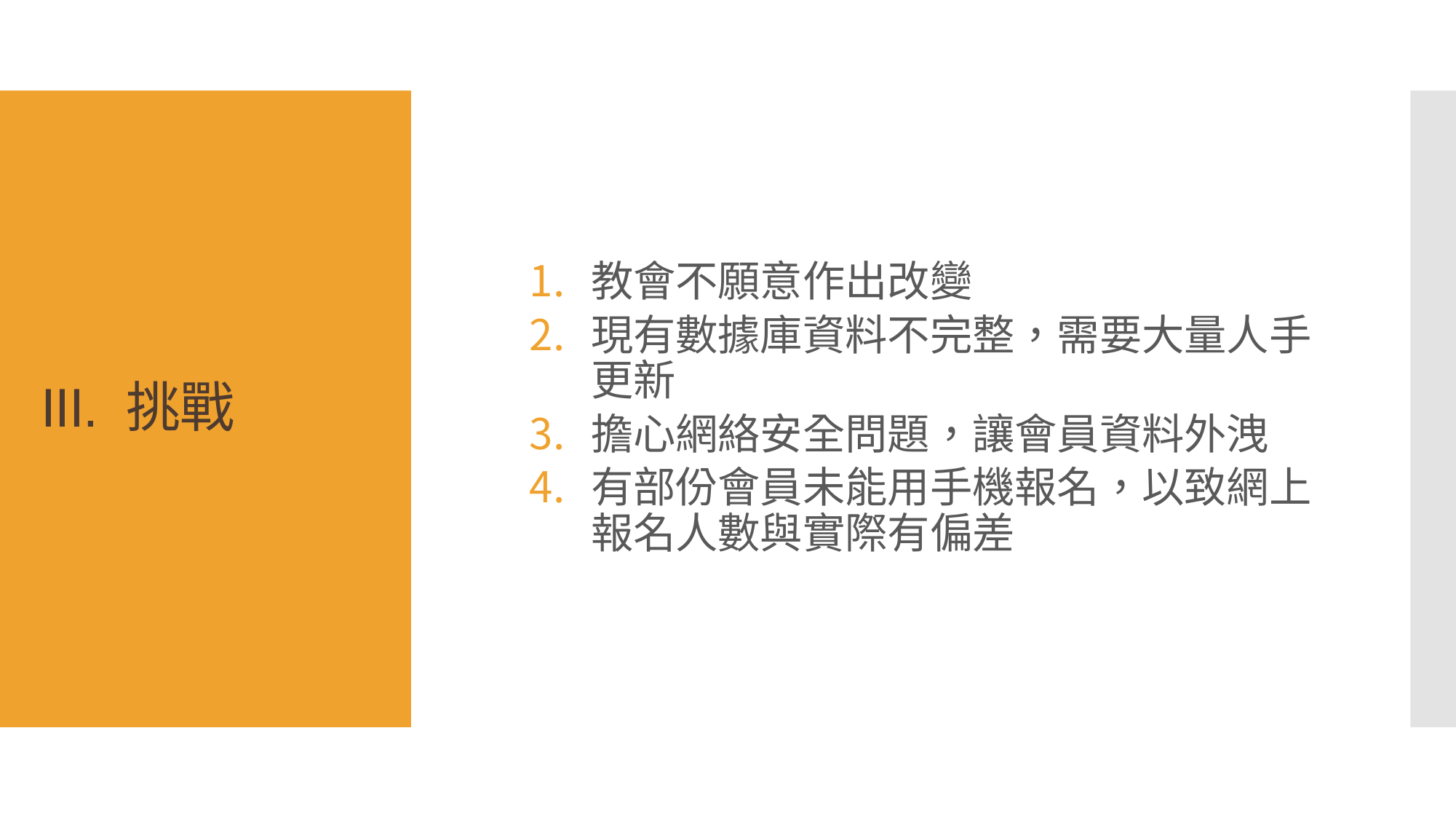

教會不願意作出改變
現有數據庫資料不完整，需要大量人手更新
擔心網絡安全問題，讓會員資料外洩
有部份會員未能用手機報名，以致網上報名人數與實際有偏差
# III. 挑戰
Python 網站框架開發助理證書